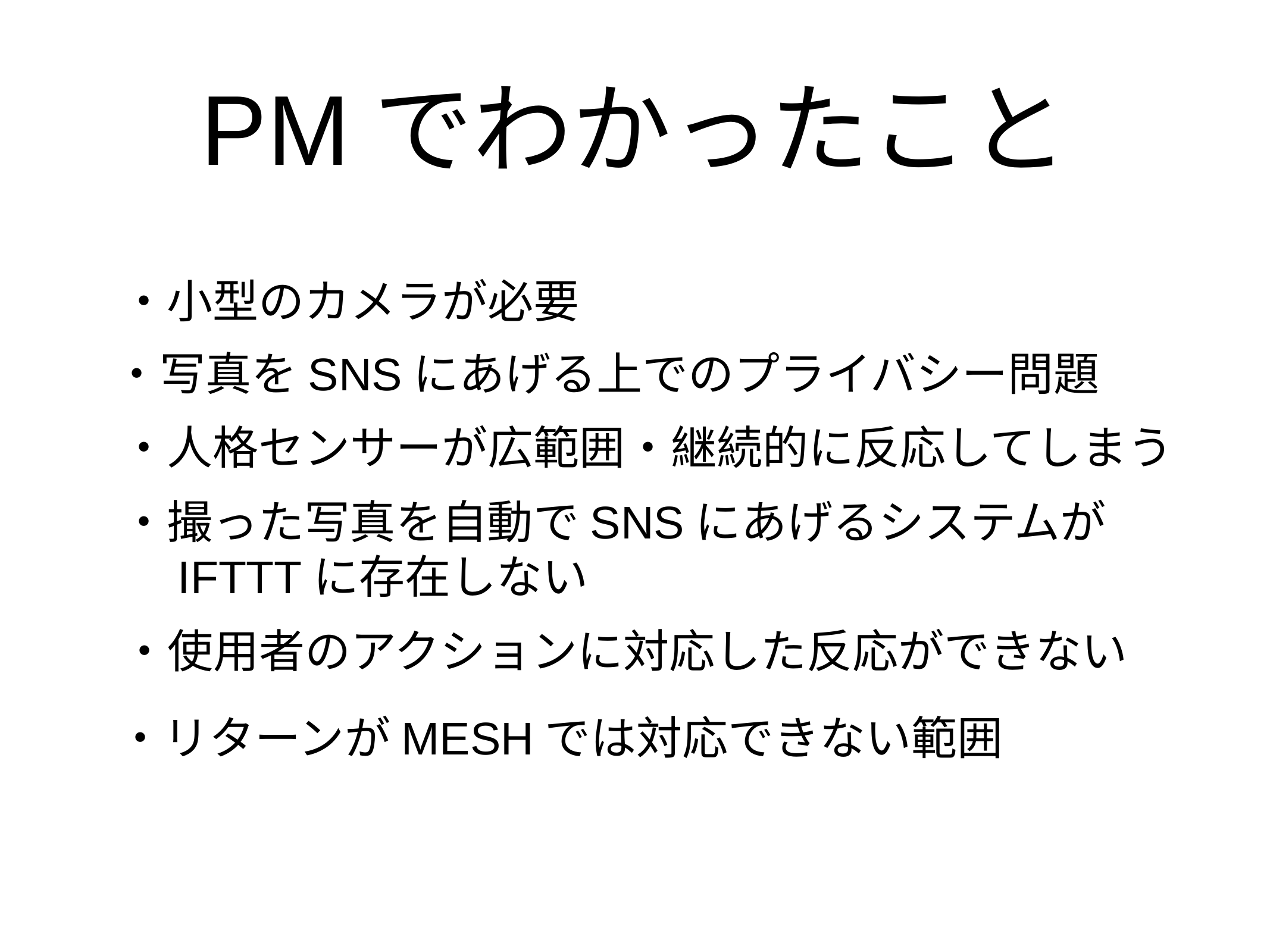

# PMでわかったこと
・小型のカメラが必要
・写真をSNSにあげる上でのプライバシー問題
・人格センサーが広範囲・継続的に反応してしまう
・撮った写真を自動でSNSにあげるシステムが
　IFTTTに存在しない
・使用者のアクションに対応した反応ができない
・リターンがMESHでは対応できない範囲